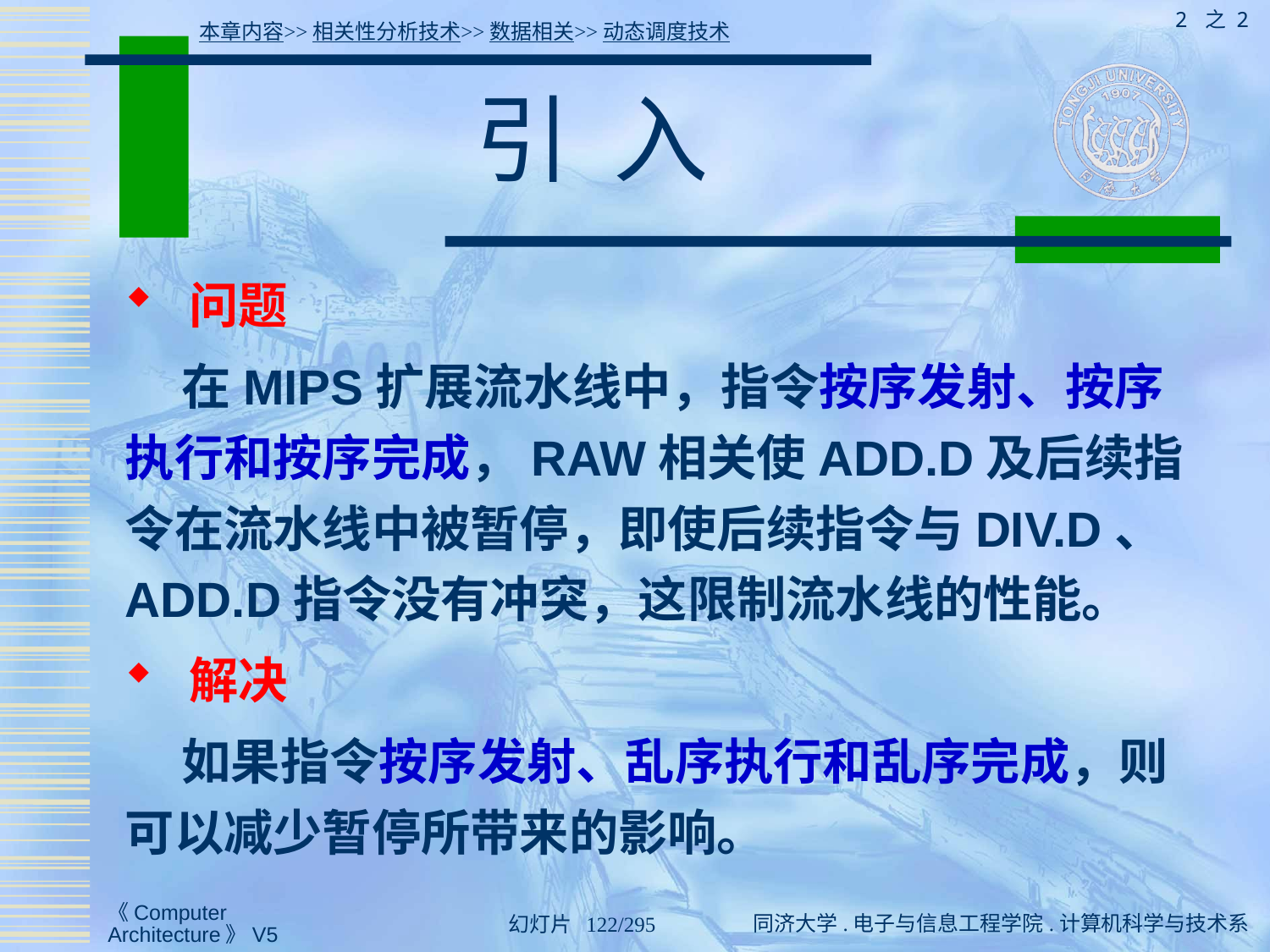

2 之 2
本章内容>>相关性分析技术>>数据相关>>动态调度技术
# 引  入
  问题
    在MIPS扩展流水线中，指令按序发射、按序执行和按序完成，RAW相关使ADD.D及后续指令在流水线中被暂停，即使后续指令与DIV.D、ADD.D指令没有冲突，这限制流水线的性能。
  解决
    如果指令按序发射、乱序执行和乱序完成，则可以减少暂停所带来的影响。